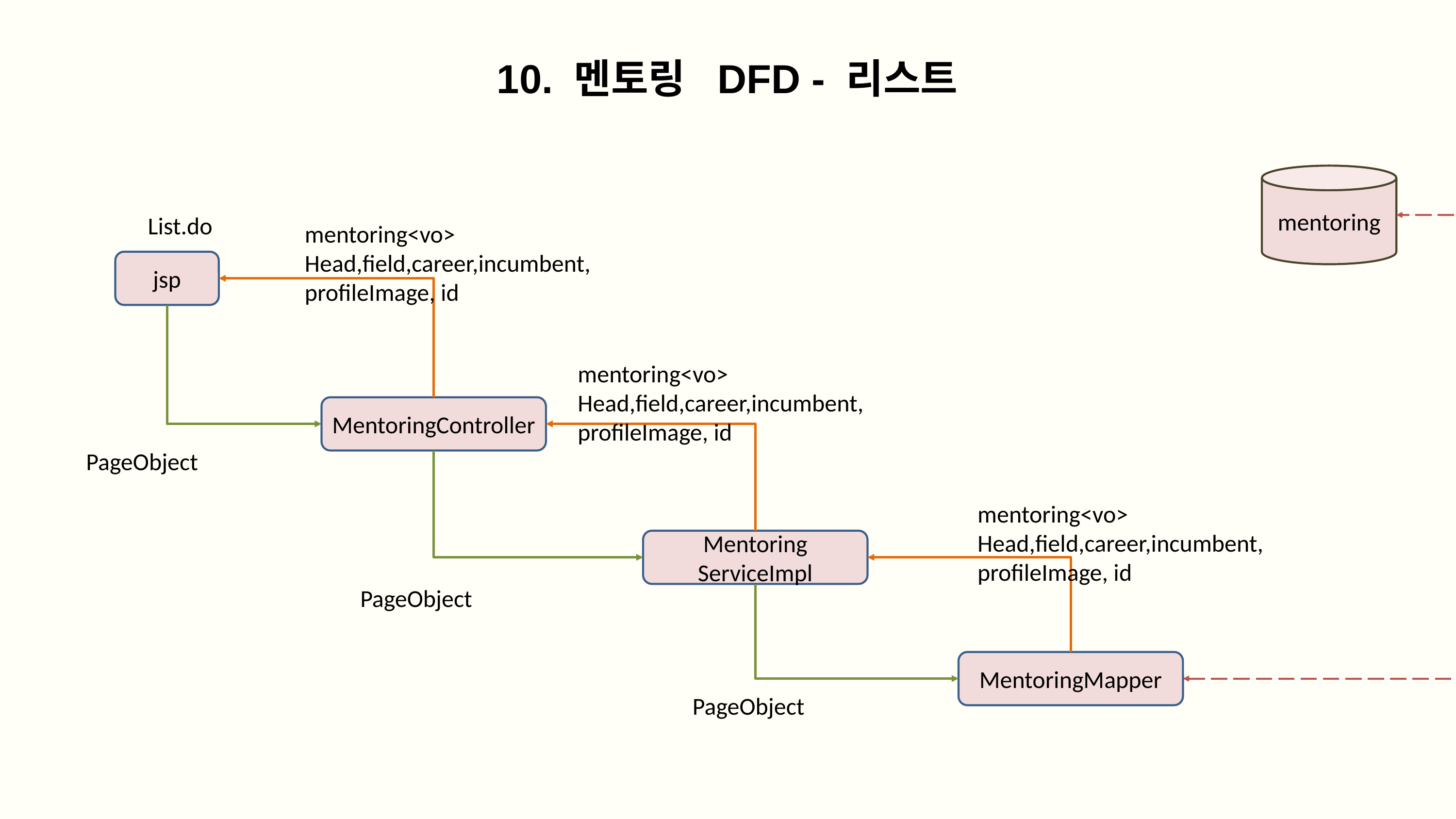

10. 멘토링  DFD - 리스트
mentoring
List.do
mentoring<vo>
Head,field,career,incumbent,
profileImage, id
jsp
mentoring<vo>
Head,field,career,incumbent,
profileImage, id

MentoringController
PageObject
mentoring<vo>
Head,field,career,incumbent,
profileImage, id

Mentoring
ServiceImpl
PageObject
MentoringMapper
PageObject